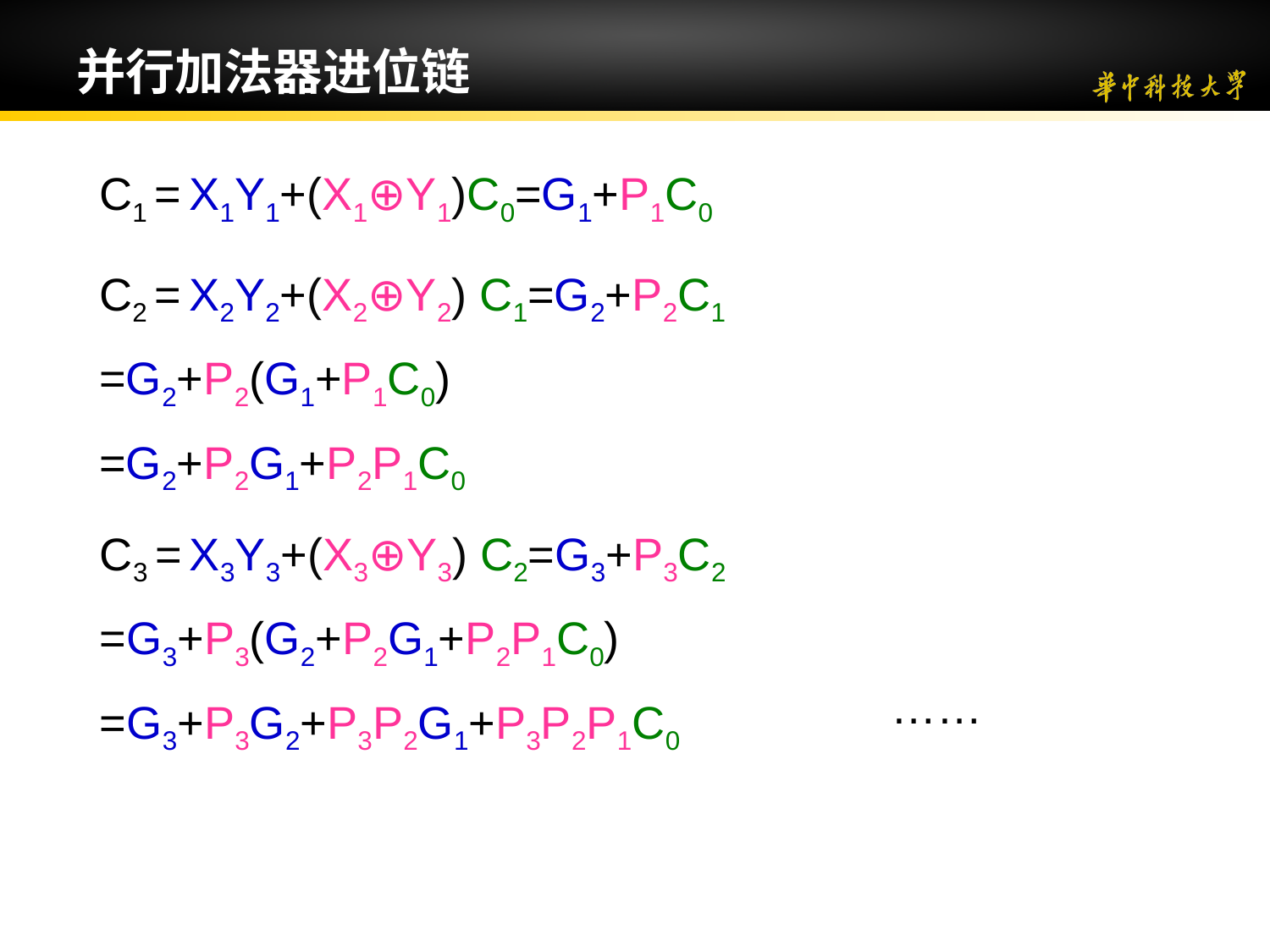

并行加法器进位链
C1 = X1Y1+(X1⊕Y1)C0=G1+P1C0
C2 = X2Y2+(X2⊕Y2) C1=G2+P2C1
=G2+P2(G1+P1C0)
=G2+P2G1+P2P1C0
C3 = X3Y3+(X3⊕Y3) C2=G3+P3C2
=G3+P3(G2+P2G1+P2P1C0)
=G3+P3G2+P3P2G1+P3P2P1C0
……